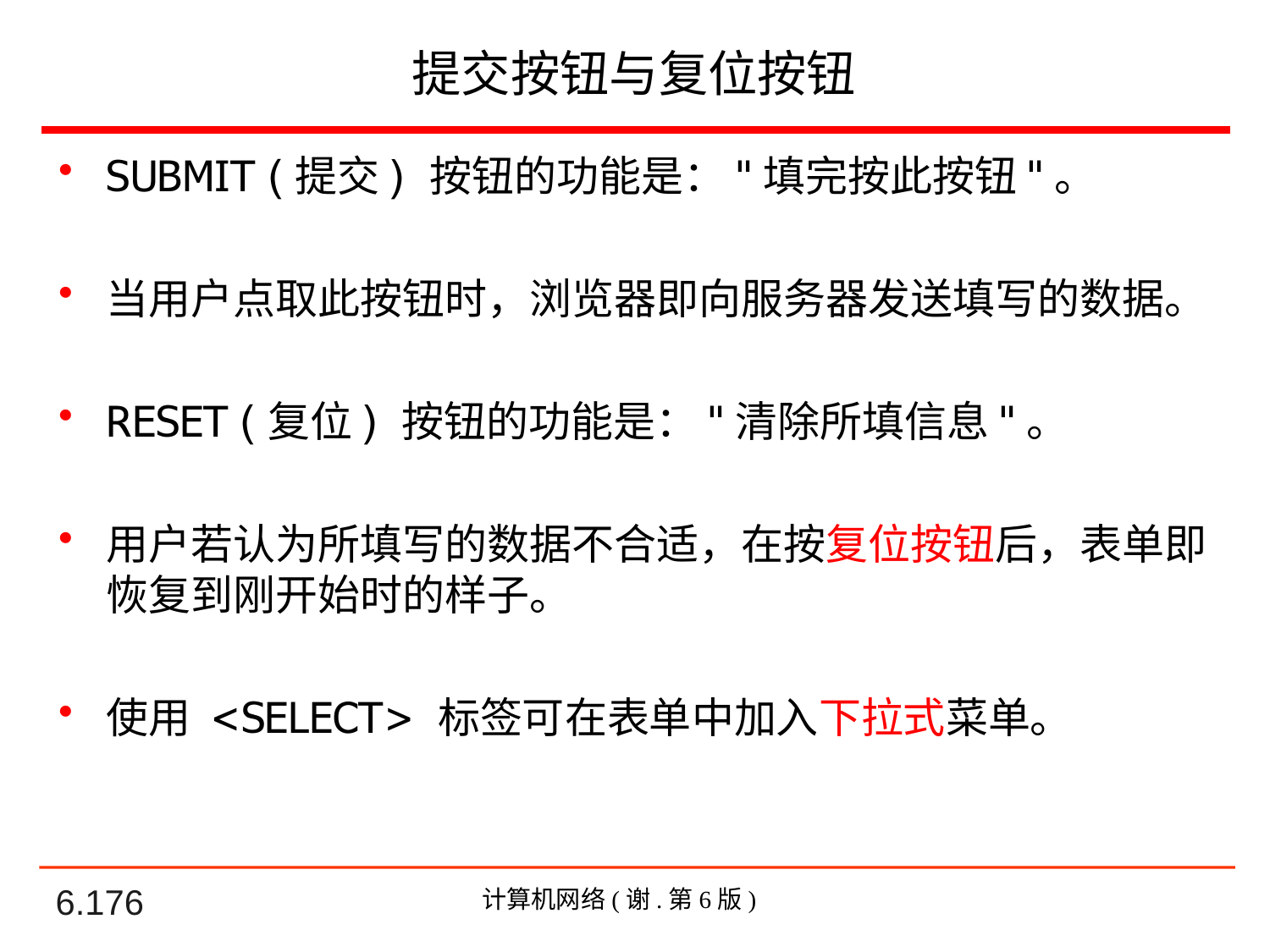

# 提交按钮与复位按钮
SUBMIT (提交) 按钮的功能是："填完按此按钮"。

当用户点取此按钮时，浏览器即向服务器发送填写的数据。

RESET (复位) 按钮的功能是："清除所填信息"。

用户若认为所填写的数据不合适，在按复位按钮后，表单即恢复到刚开始时的样子。

使用 <SELECT> 标签可在表单中加入下拉式菜单。